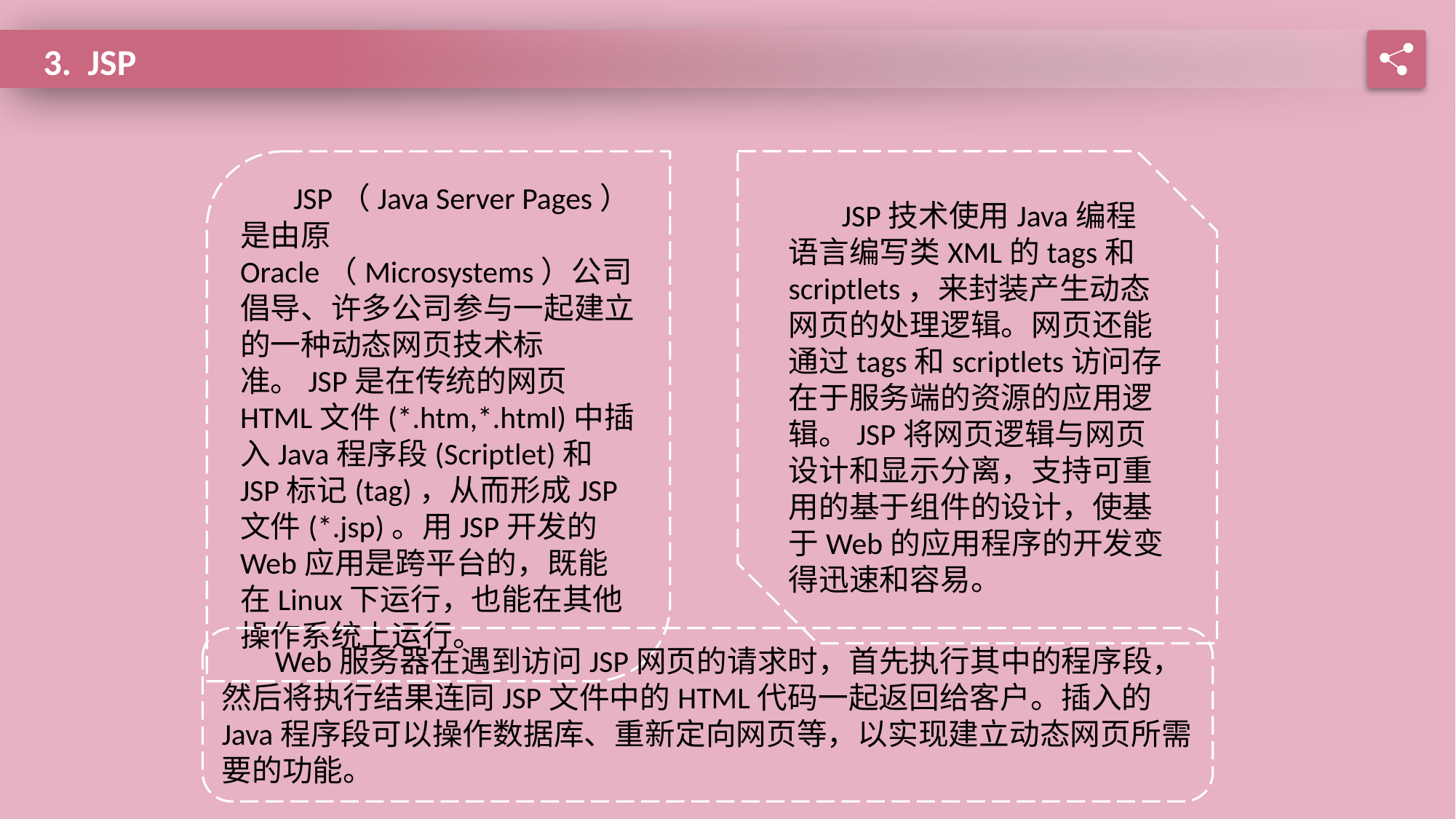

3.  JSP
JSP（Java Server Pages）是由原Oracle（Microsystems）公司倡导、许多公司参与一起建立的一种动态网页技术标准。JSP是在传统的网页HTML文件(*.htm,*.html)中插入Java程序段(Scriptlet)和JSP标记(tag)，从而形成JSP文件(*.jsp)。用JSP开发的Web应用是跨平台的，既能在Linux下运行，也能在其他操作系统上运行。
JSP技术使用Java编程语言编写类XML的tags和scriptlets，来封装产生动态网页的处理逻辑。网页还能通过tags和scriptlets访问存在于服务端的资源的应用逻辑。JSP将网页逻辑与网页设计和显示分离，支持可重用的基于组件的设计，使基于Web的应用程序的开发变得迅速和容易。
Web服务器在遇到访问JSP网页的请求时，首先执行其中的程序段，然后将执行结果连同JSP文件中的HTML代码一起返回给客户。插入的Java程序段可以操作数据库、重新定向网页等，以实现建立动态网页所需要的功能。